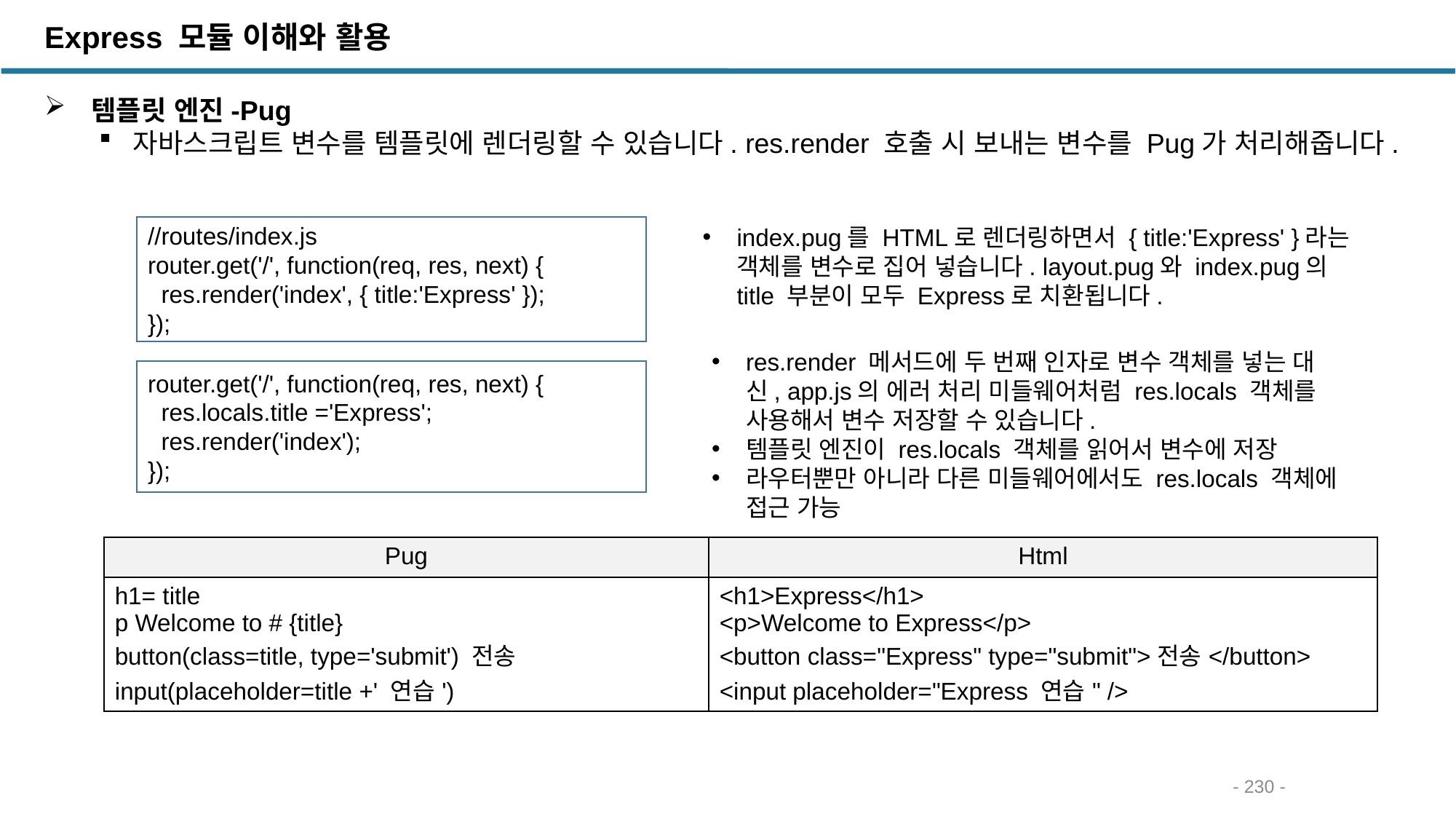

Express 모듈 이해와 활용
 템플릿 엔진-Pug
자바스크립트 변수를 템플릿에 렌더링할 수 있습니다. res.render 호출 시 보내는 변수를 Pug가 처리해줍니다.
//routes/index.js
router.get('/', function(req, res, next) {
  res.render('index', { title:'Express' });
});
index.pug를 HTML로 렌더링하면서 { title:'Express' }라는 객체를 변수로 집어 넣습니다. layout.pug와 index.pug의 title 부분이 모두 Express로 치환됩니다.
res.render 메서드에 두 번째 인자로 변수 객체를 넣는 대신, app.js의 에러 처리 미들웨어처럼 res.locals 객체를 사용해서 변수 저장할 수 있습니다.
템플릿 엔진이 res.locals 객체를 읽어서 변수에 저장
라우터뿐만 아니라 다른 미들웨어에서도 res.locals 객체에 접근 가능
router.get('/', function(req, res, next) {
  res.locals.title ='Express';
  res.render('index');
});
| Pug | Html |
| --- | --- |
| h1= title p Welcome to # {title} button(class=title, type='submit') 전송 input(placeholder=title +' 연습') | <h1>Express</h1> <p>Welcome to Express</p> <button class="Express" type="submit">전송</button> <input placeholder="Express 연습" /> |
- 230 -